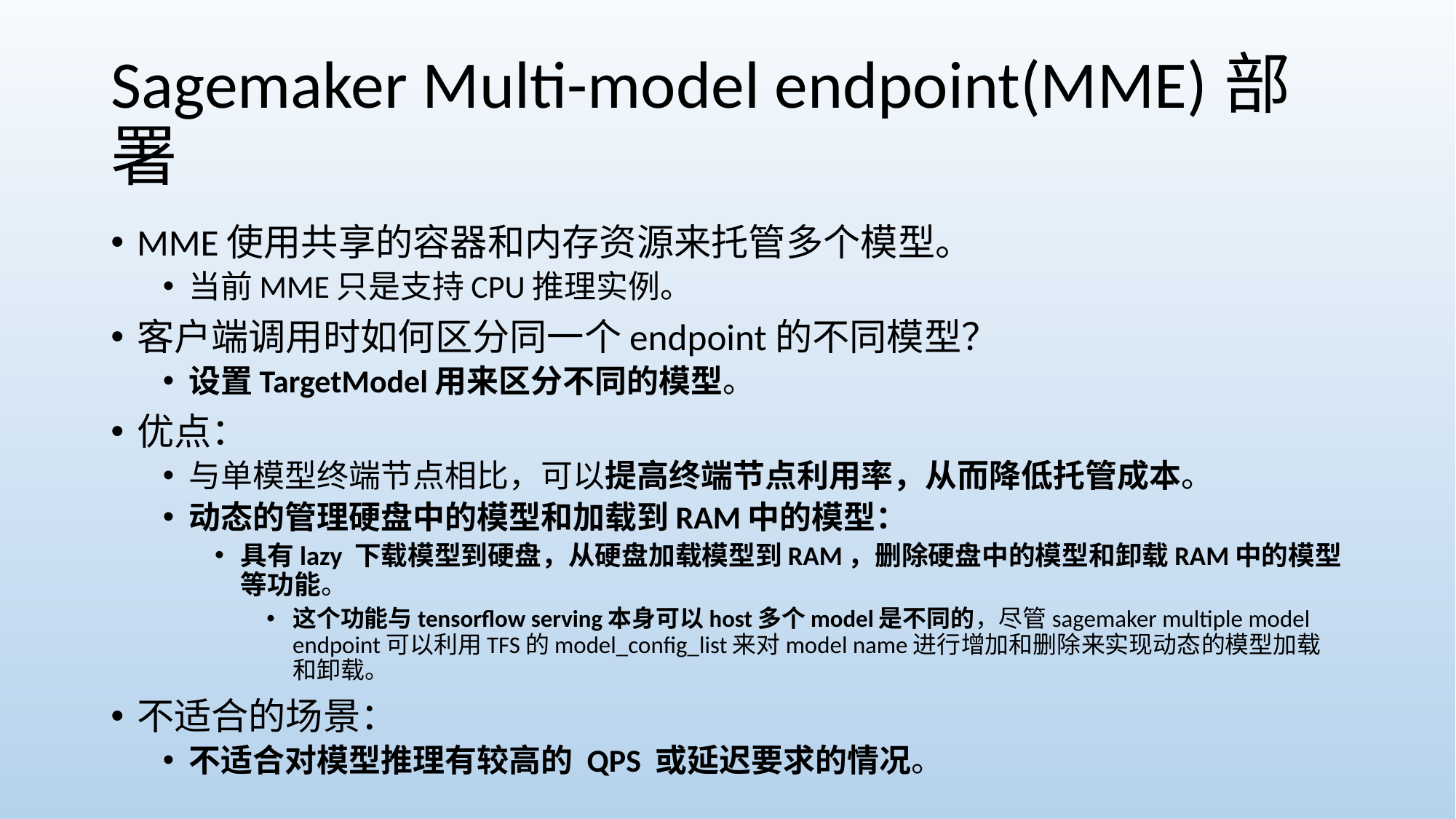

# Sagemaker Multi-model endpoint(MME)部署
MME使用共享的容器和内存资源来托管多个模型。
当前MME只是支持CPU推理实例。
客户端调用时如何区分同一个endpoint的不同模型？
设置TargetModel用来区分不同的模型。
优点：
与单模型终端节点相比，可以提高终端节点利用率，从而降低托管成本。
动态的管理硬盘中的模型和加载到RAM中的模型：
具有lazy 下载模型到硬盘，从硬盘加载模型到RAM，删除硬盘中的模型和卸载RAM中的模型等功能。
这个功能与tensorflow serving本身可以host多个model是不同的，尽管sagemaker multiple model endpoint可以利用TFS的model_config_list来对model name进行增加和删除来实现动态的模型加载和卸载。
不适合的场景：
不适合对模型推理有较高的 QPS 或延迟要求的情况。